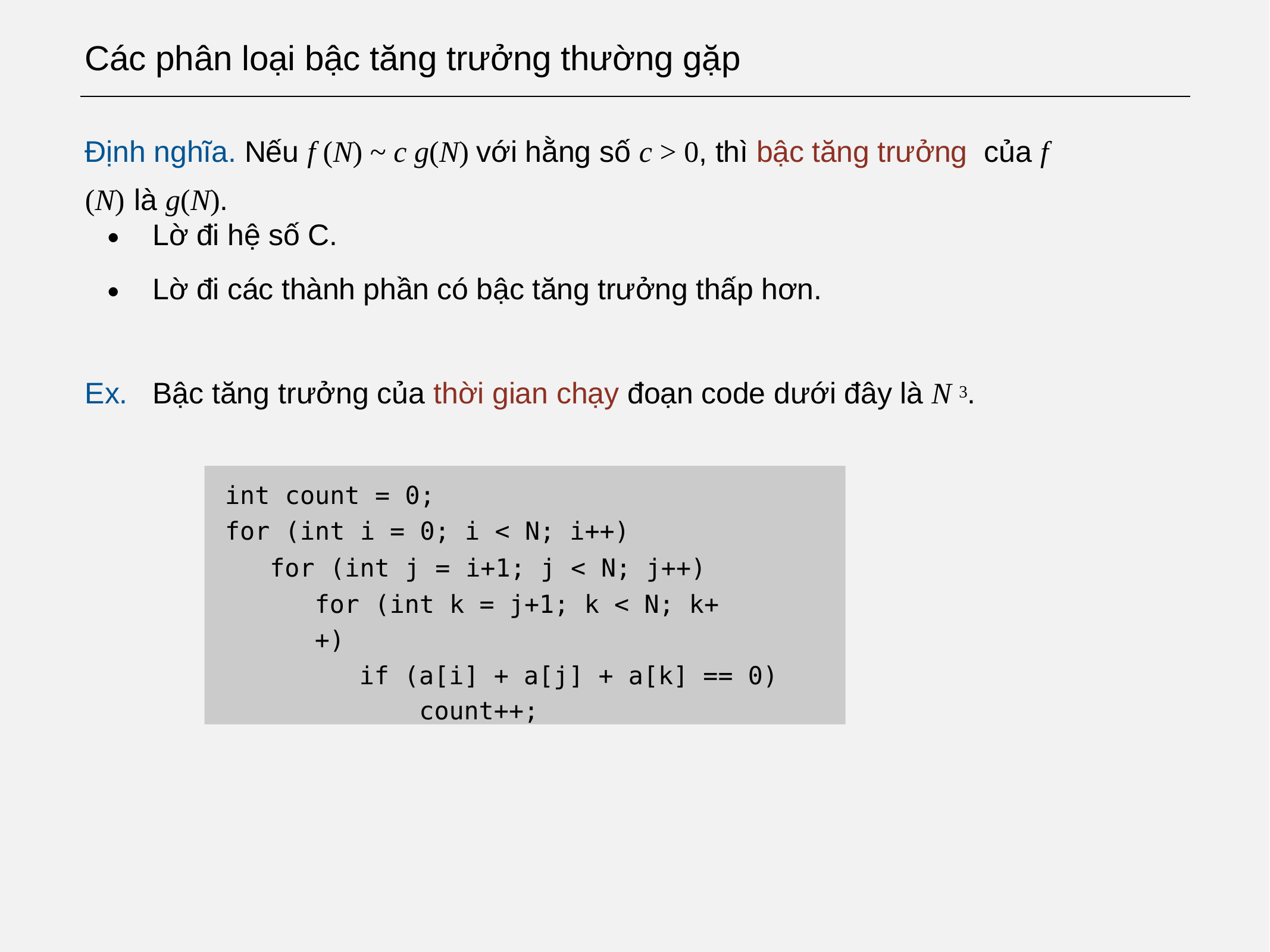

# Các phân loại bậc tăng trưởng thường gặp
Định nghĩa. Nếu f (N) ~ c g(N) với hằng số c > 0, thì bậc tăng trưởng  của f (N) là g(N).
・Lờ đi hệ số C.
・Lờ đi các thành phần có bậc tăng trưởng thấp hơn.
Ex.	Bậc tăng trưởng của thời gian chạy đoạn code dưới đây là N 3.
int count = 0;
for (int i = 0; i < N; i++)
for (int j = i+1; j < N; j++)  for (int k = j+1; k < N; k++)
if (a[i] + a[j] + a[k] == 0)  count++;
42